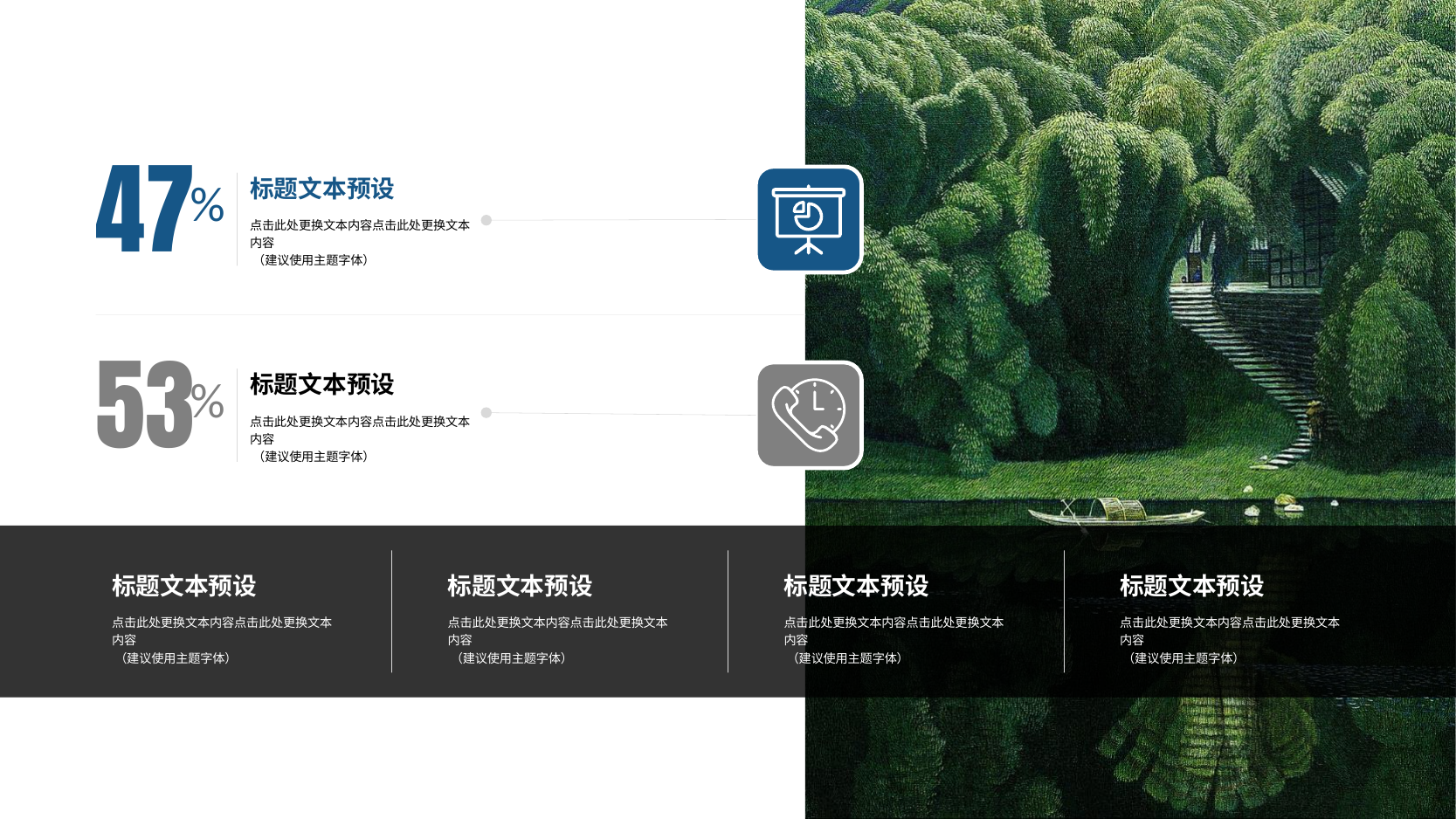

47
标题文本预设
%
点击此处更换文本内容点击此处更换文本内容
 （建议使用主题字体）

53
标题文本预设
%
点击此处更换文本内容点击此处更换文本内容
 （建议使用主题字体）

标题文本预设
点击此处更换文本内容点击此处更换文本内容
 （建议使用主题字体）
标题文本预设
点击此处更换文本内容点击此处更换文本内容
 （建议使用主题字体）
标题文本预设
点击此处更换文本内容点击此处更换文本内容
 （建议使用主题字体）
标题文本预设
点击此处更换文本内容点击此处更换文本内容
 （建议使用主题字体）
12